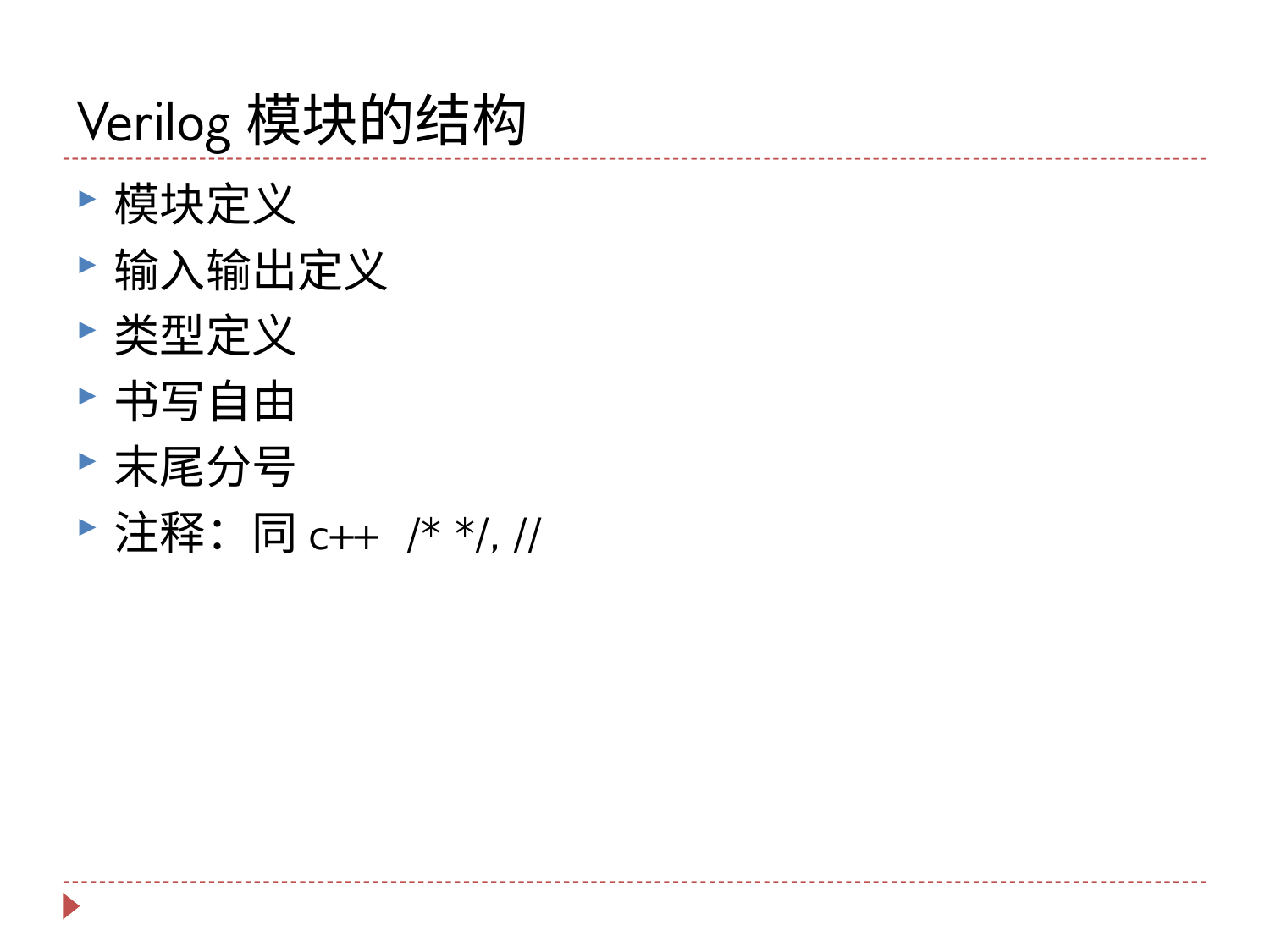

# Verilog模块的结构
模块定义
输入输出定义
类型定义
书写自由
末尾分号
注释：同c++  /* */, //